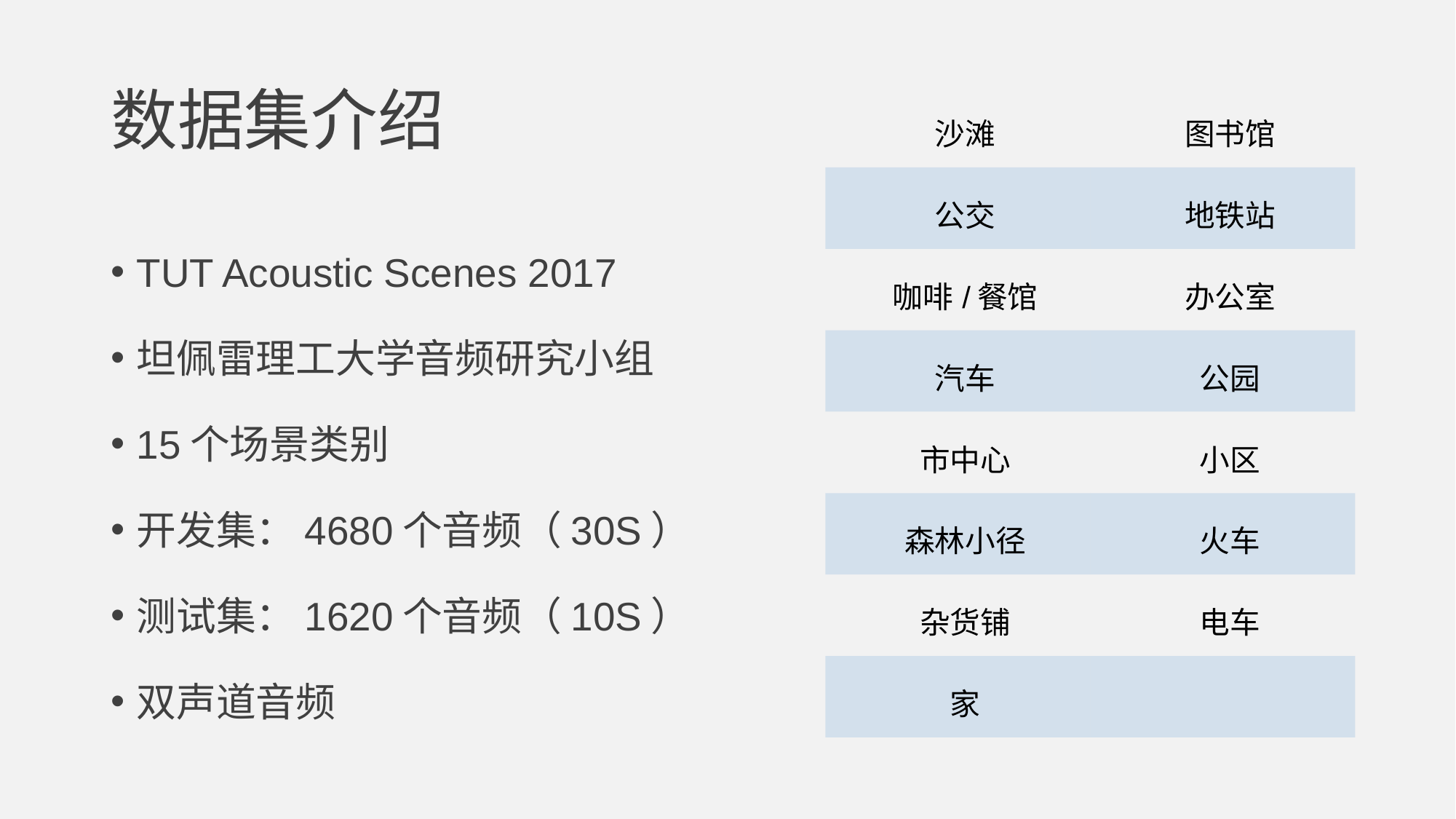

# 数据集介绍

| 沙滩 | 图书馆 |
| --- | --- |
| 公交 | 地铁站 |
| 咖啡/餐馆 | 办公室 |
| 汽车 | 公园 |
| 市中心 | 小区 |
| 森林小径 | 火车 |
| 杂货铺 | 电车 |
| 家 |  |
TUT Acoustic Scenes 2017
坦佩雷理工大学音频研究小组
15个场景类别
开发集：4680个音频（30S）
测试集：1620个音频（10S）
双声道音频